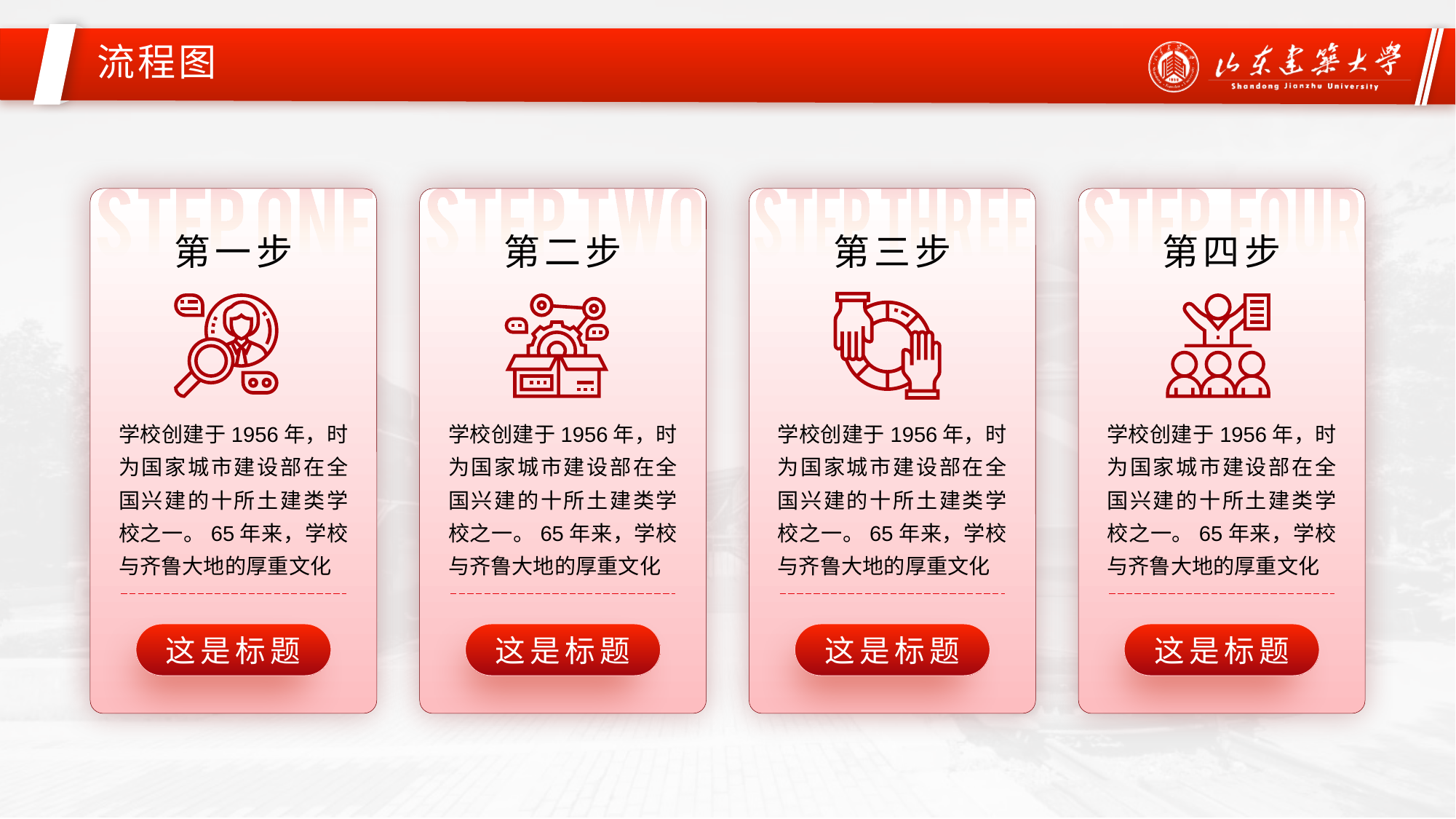

流程图

第一步
第二步
第三步
第四步

学校创建于1956年，时为国家城市建设部在全国兴建的十所土建类学校之一。65年来，学校与齐鲁大地的厚重文化
学校创建于1956年，时为国家城市建设部在全国兴建的十所土建类学校之一。65年来，学校与齐鲁大地的厚重文化
学校创建于1956年，时为国家城市建设部在全国兴建的十所土建类学校之一。65年来，学校与齐鲁大地的厚重文化
学校创建于1956年，时为国家城市建设部在全国兴建的十所土建类学校之一。65年来，学校与齐鲁大地的厚重文化
这是标题
这是标题
这是标题
这是标题